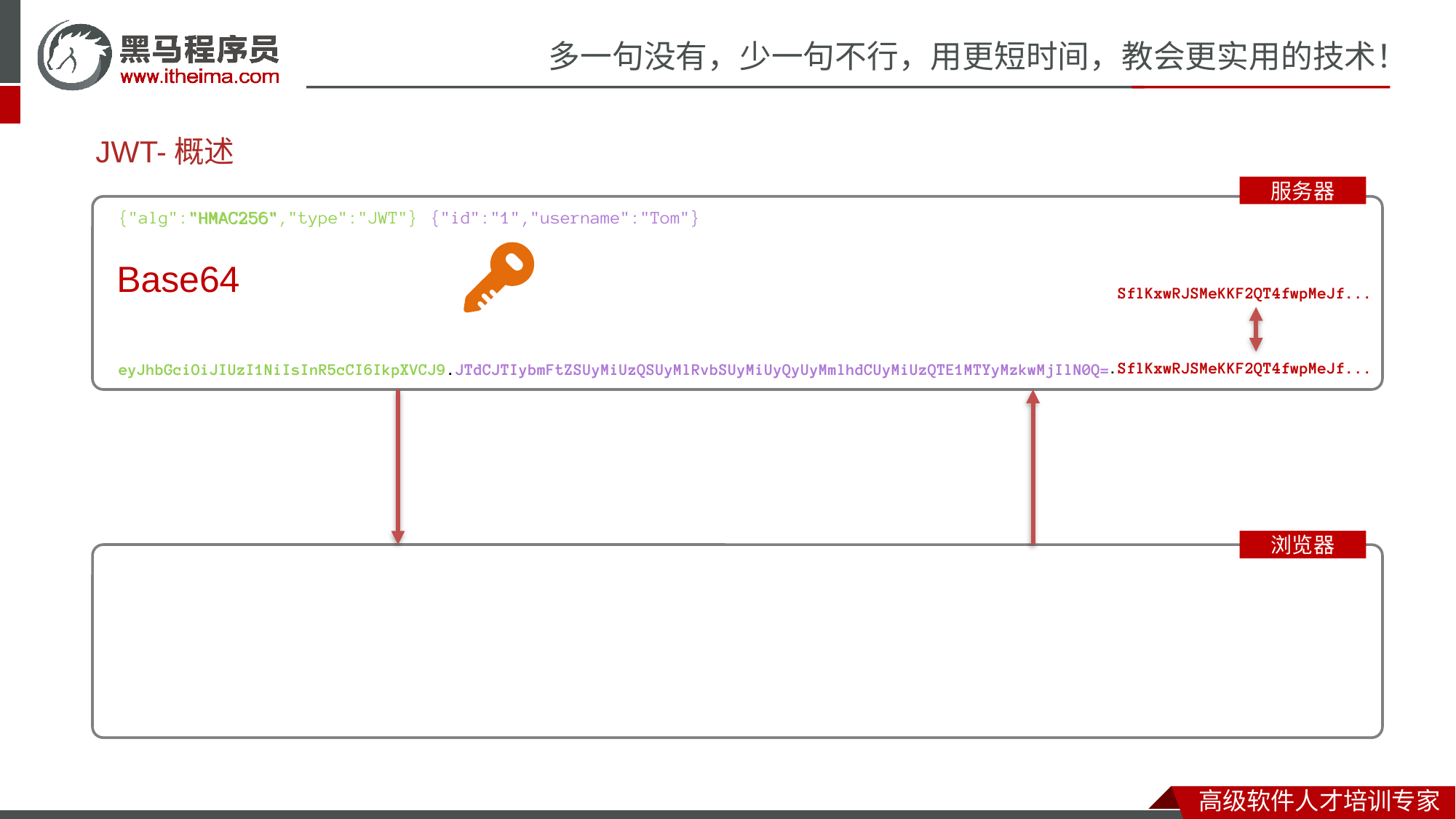

# JWT-概述
服务器

{"alg":"HMAC256","type":"JWT"}
{"id":"1","username":"Tom"}
"HMAC256"

Base64
 SflKxwRJSMeKKF2QT4fwpMeJf...
.SflKxwRJSMeKKF2QT4fwpMeJf...
eyJhbGciOiJIUzI1NiIsInR5cCI6IkpXVCJ9.JTdCJTIybmFtZSUyMiUzQSUyMlRvbSUyMiUyQyUyMmlhdCUyMiUzQTE1MTYyMzkwMjIlN0Q=
浏览器